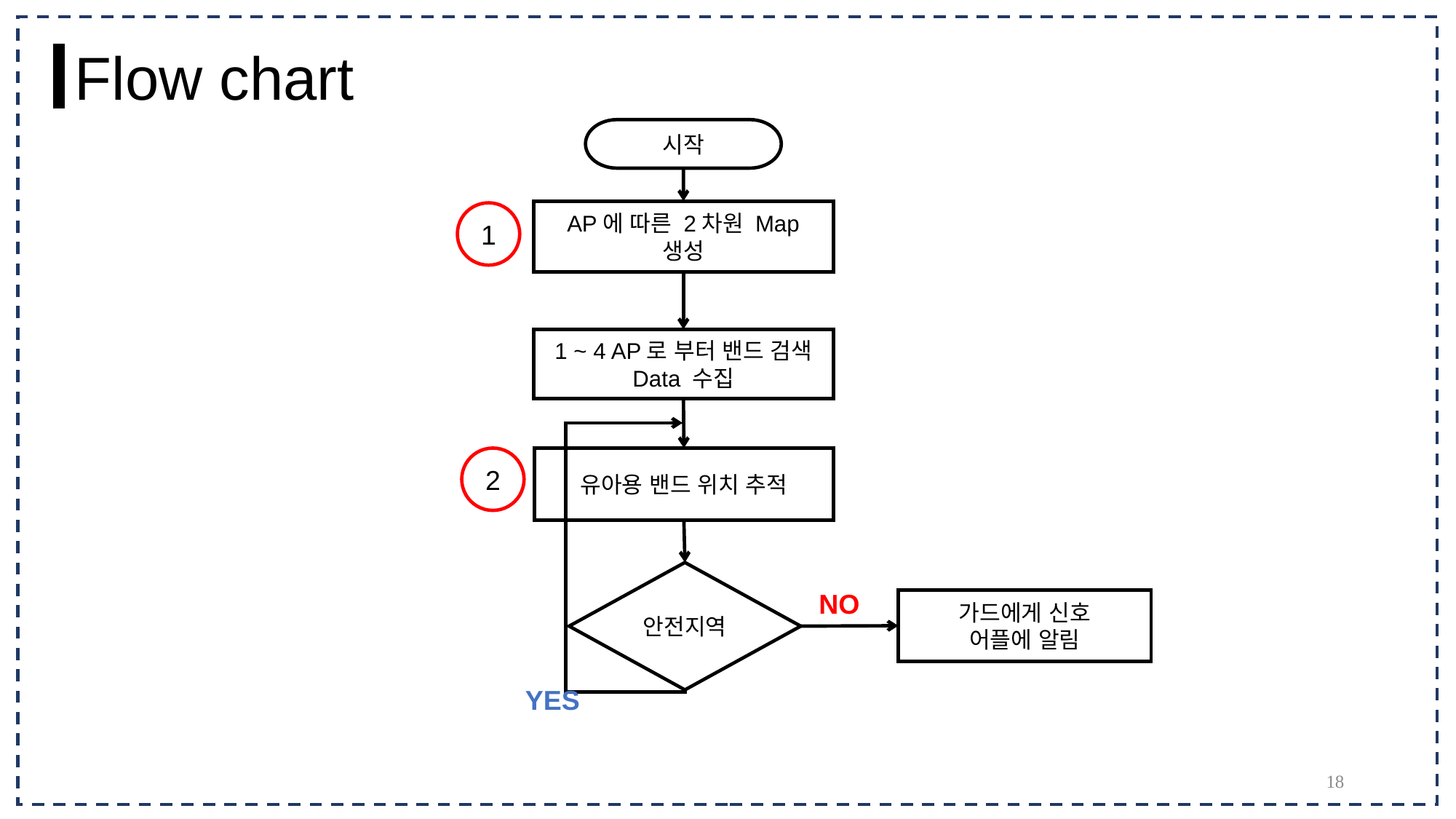

Flow chart

시작
AP에 따른 2차원 Map 생성
1
1 ~ 4 AP로 부터 밴드 검색 Data 수집
2
유아용 밴드 위치 추적
안전지역
NO
가드에게 신호
어플에 알림
YES
18